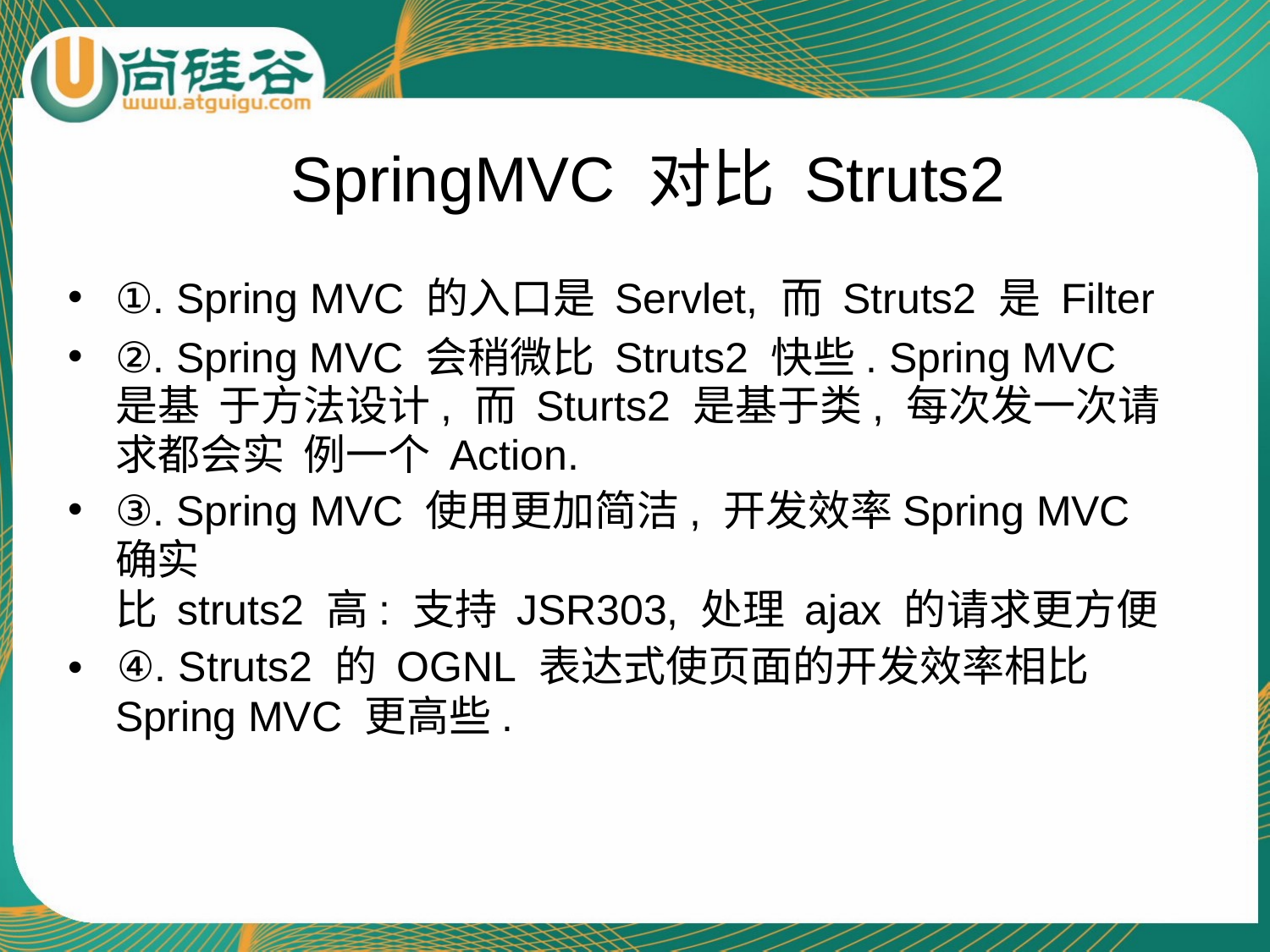

# SpringMVC 对比 Struts2
①. Spring MVC 的入口是 Servlet, 而 Struts2 是 Filter
②. Spring MVC 会稍微比 Struts2 快些. Spring MVC 是基  于方法设计, 而 Sturts2 是基于类, 每次发一次请求都会实  例一个 Action.
③. Spring MVC 使用更加简洁, 开发效率Spring MVC确实
比 struts2 高: 支持 JSR303, 处理 ajax 的请求更方便
•	④. Struts2 的 OGNL 表达式使页面的开发效率相比
Spring MVC 更高些.